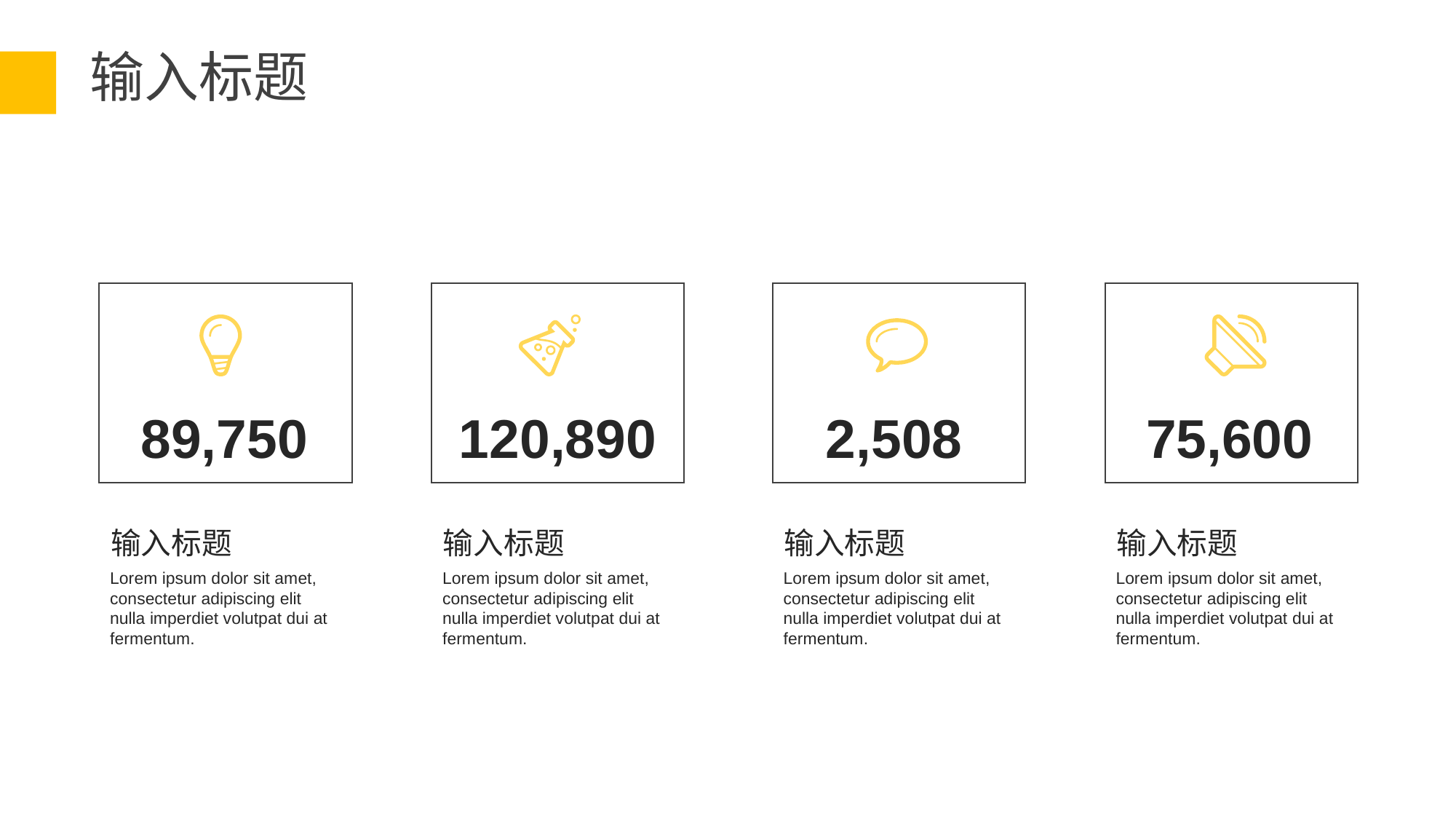

输入标题

89,750
120,890
2,508
75,600
输入标题
Lorem ipsum dolor sit amet, consectetur adipiscing elit nulla imperdiet volutpat dui at fermentum.
输入标题
Lorem ipsum dolor sit amet, consectetur adipiscing elit nulla imperdiet volutpat dui at fermentum.
输入标题
Lorem ipsum dolor sit amet, consectetur adipiscing elit nulla imperdiet volutpat dui at fermentum.
输入标题
Lorem ipsum dolor sit amet, consectetur adipiscing elit nulla imperdiet volutpat dui at fermentum.